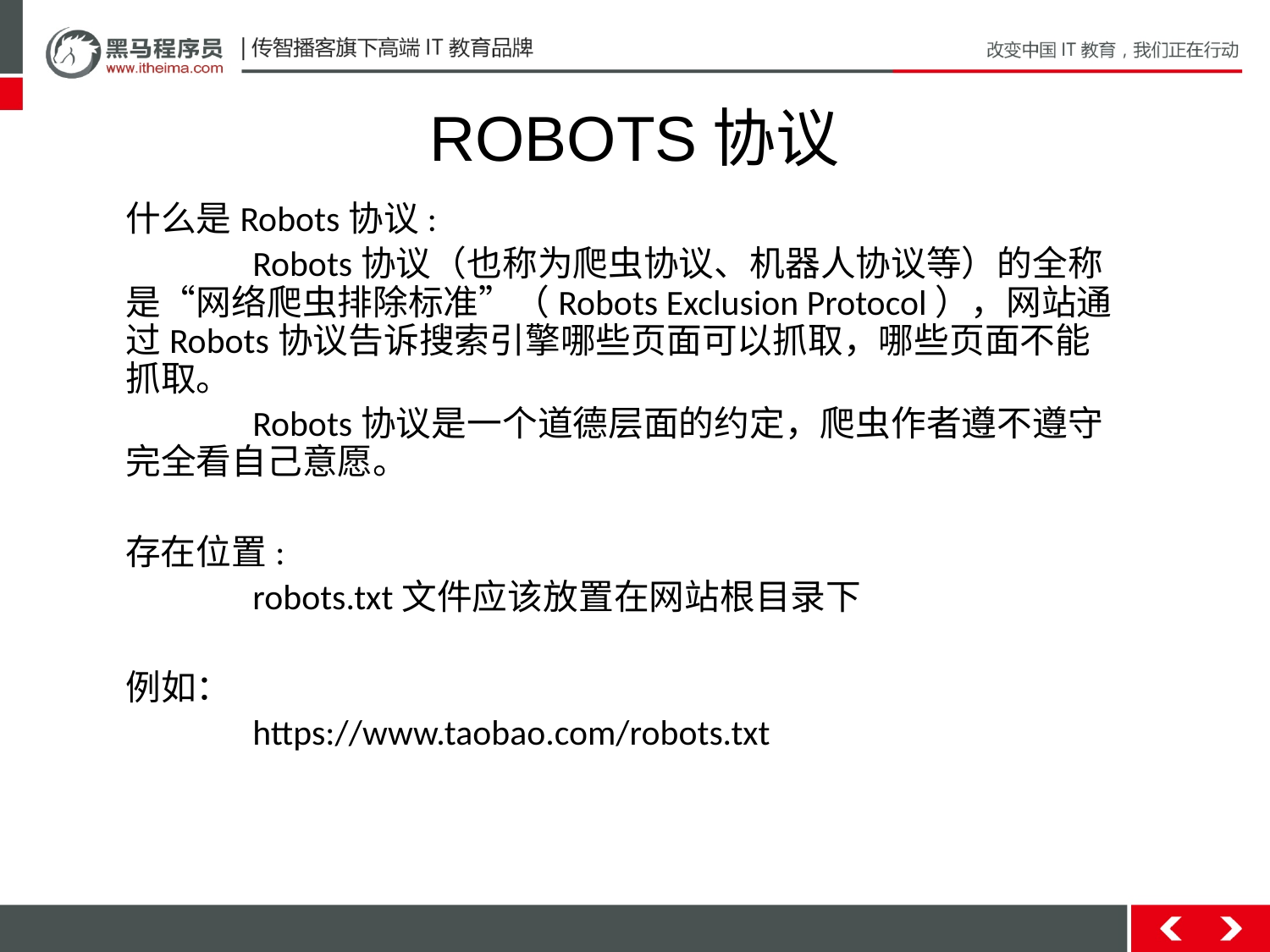

# ROBOTS协议
什么是Robots协议:
	Robots协议（也称为爬虫协议、机器人协议等）的全称是“网络爬虫排除标准”（Robots Exclusion Protocol），网站通过Robots协议告诉搜索引擎哪些页面可以抓取，哪些页面不能抓取。
	Robots协议是一个道德层面的约定，爬虫作者遵不遵守完全看自己意愿。

存在位置:
	robots.txt文件应该放置在网站根目录下

例如：
	https://www.taobao.com/robots.txt